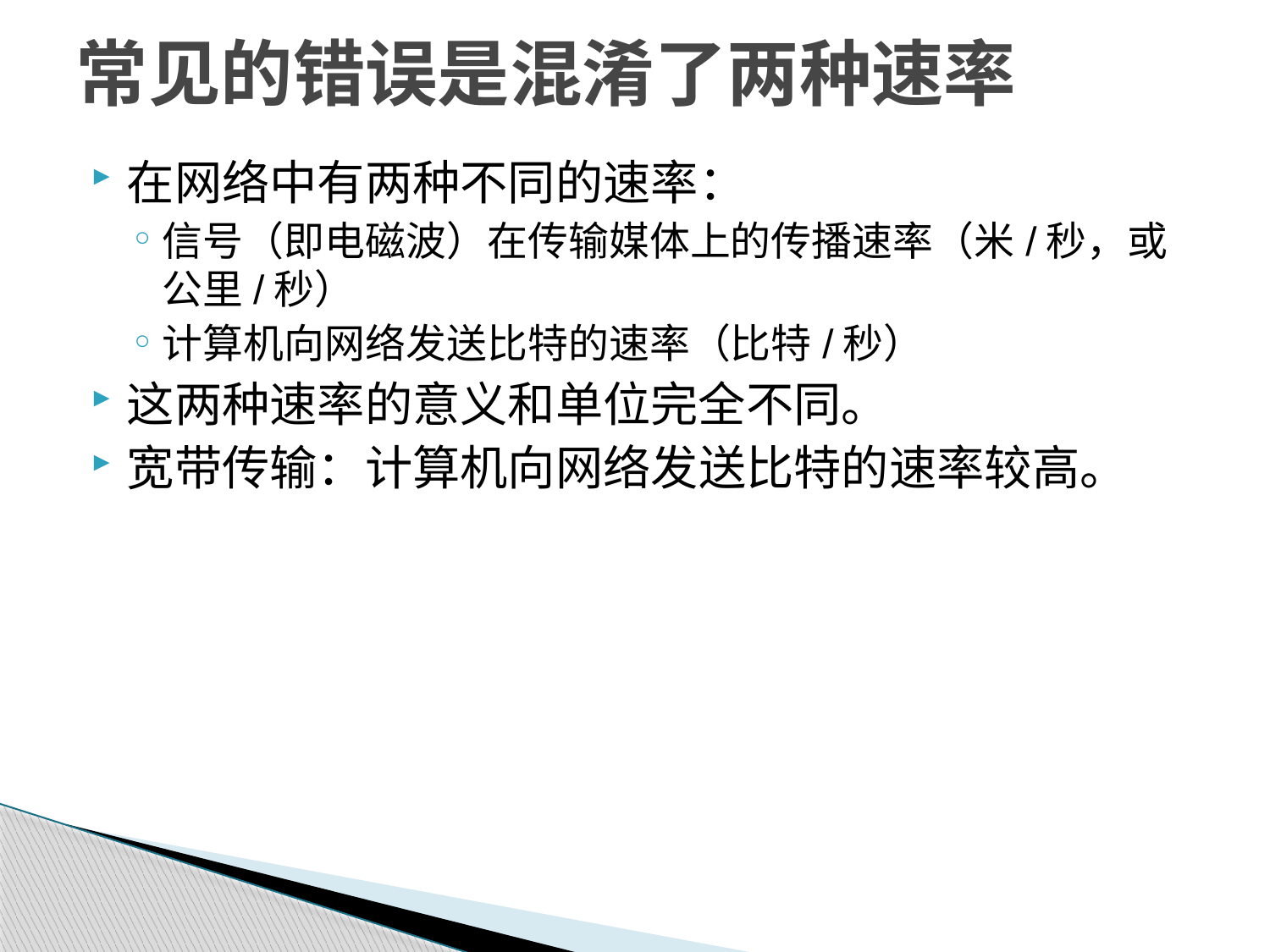

# 常见的错误是混淆了两种速率
在网络中有两种不同的速率：
信号（即电磁波）在传输媒体上的传播速率（米/秒，或公里/秒）
计算机向网络发送比特的速率（比特/秒）
这两种速率的意义和单位完全不同。
宽带传输：计算机向网络发送比特的速率较高。